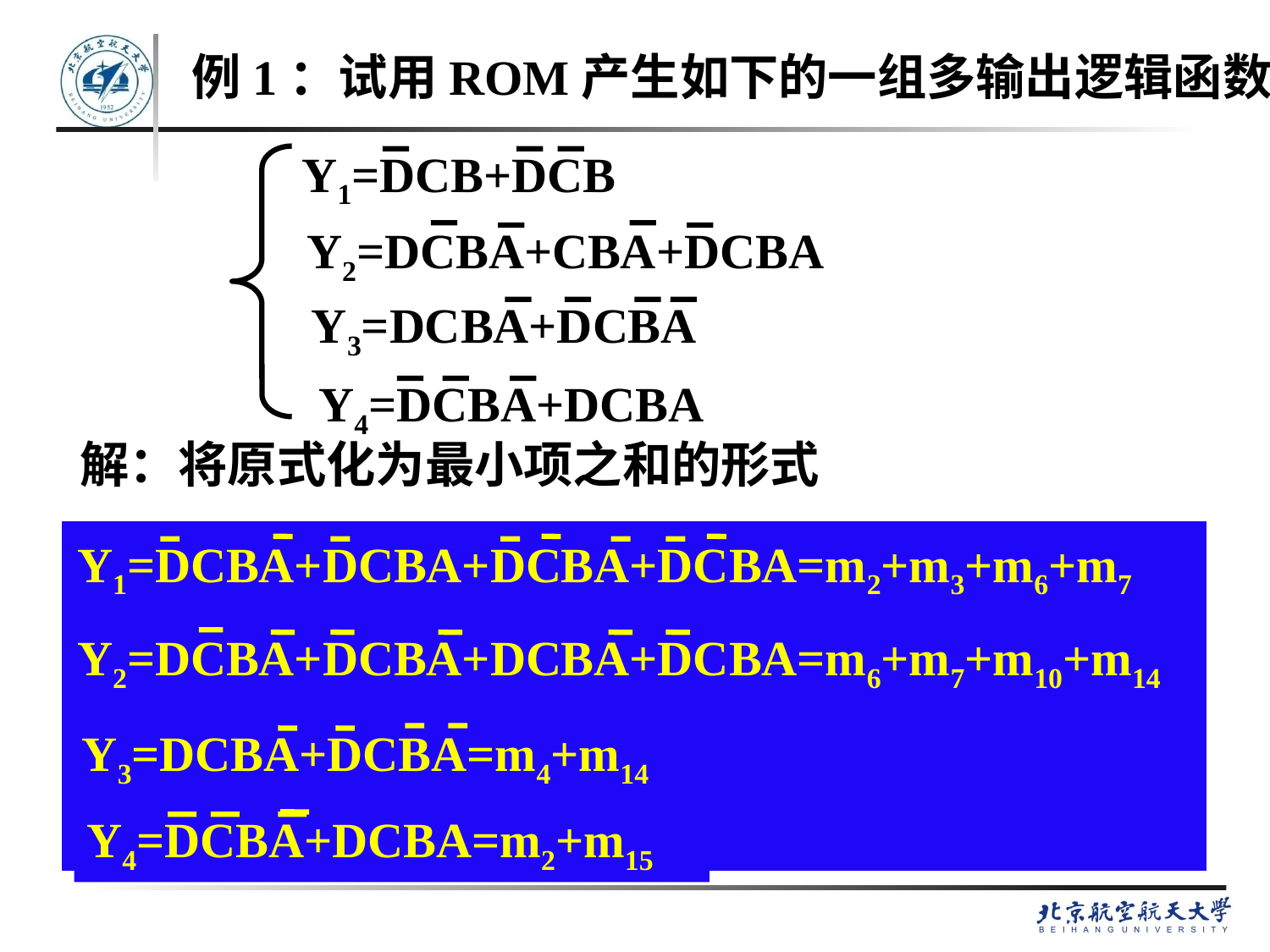

例1：试用ROM产生如下的一组多输出逻辑函数
Y1=DCB+DCB

Y2=DCBA+CBA+DCBA

Y3=DCBA+DCBA

Y4=DCBA+DCBA

解：将原式化为最小项之和的形式

Y1=DCBA+DCBA+DCBA+DCBA=m2+m3+m6+m7

Y2=DCBA+DCBA+DCBA+DCBA=m6+m7+m10+m14

Y3=DCBA+DCBA=m4+m14

Y4=DCBA+DCBA=m2+m15